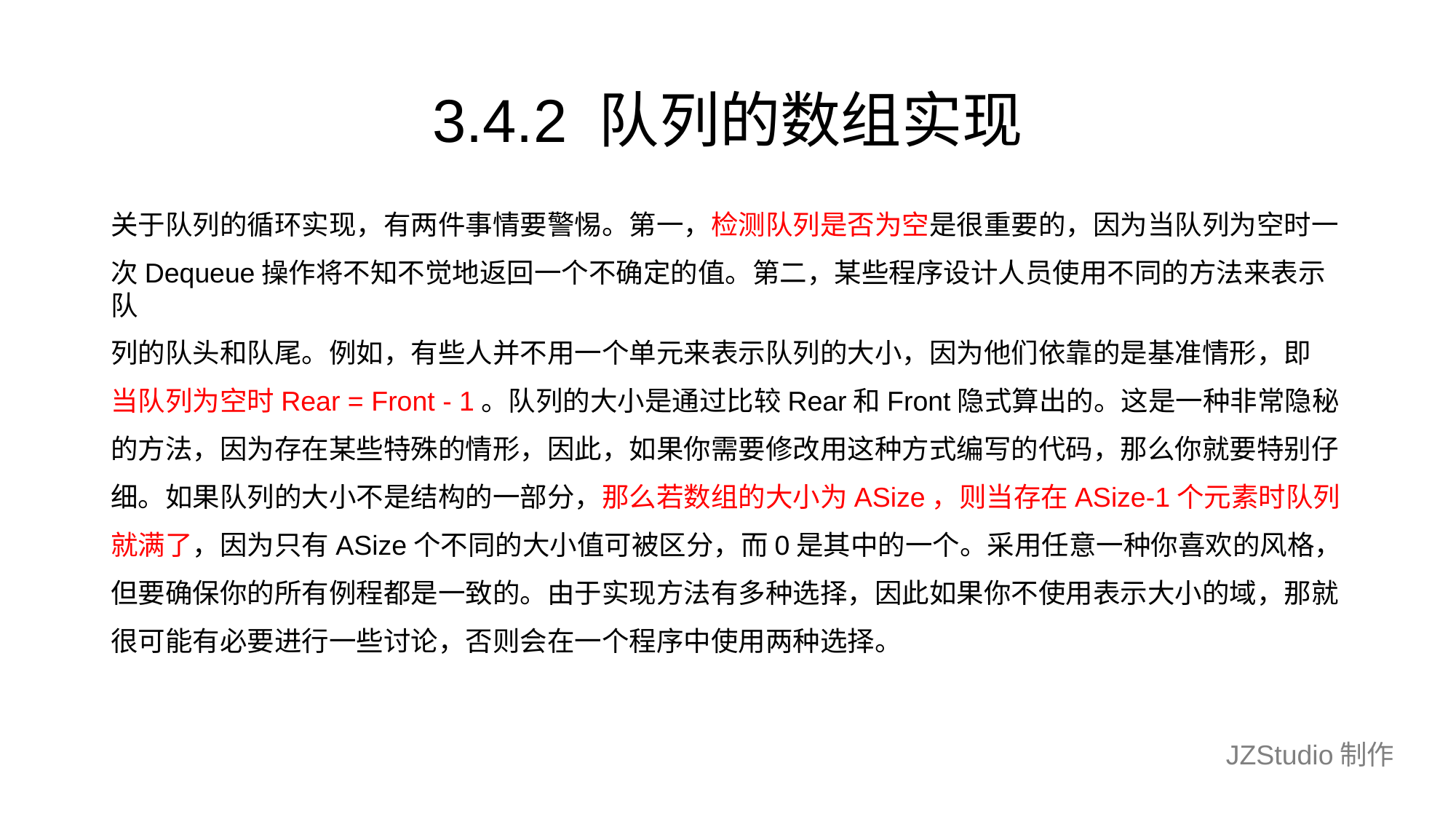

# 3.4.2 队列的数组实现
关于队列的循环实现，有两件事情要警惕。第一，检测队列是否为空是很重要的，因为当队列为空时一
次Dequeue操作将不知不觉地返回一个不确定的值。第二，某些程序设计人员使用不同的方法来表示队
列的队头和队尾。例如，有些人并不用一个单元来表示队列的大小，因为他们依靠的是基准情形，即
当队列为空时Rear = Front - 1。队列的大小是通过比较Rear和Front隐式算出的。这是一种非常隐秘
的方法，因为存在某些特殊的情形，因此，如果你需要修改用这种方式编写的代码，那么你就要特别仔
细。如果队列的大小不是结构的一部分，那么若数组的大小为ASize，则当存在ASize-1个元素时队列
就满了，因为只有ASize个不同的大小值可被区分，而0是其中的一个。采用任意一种你喜欢的风格，
但要确保你的所有例程都是一致的。由于实现方法有多种选择，因此如果你不使用表示大小的域，那就
很可能有必要进行一些讨论，否则会在一个程序中使用两种选择。